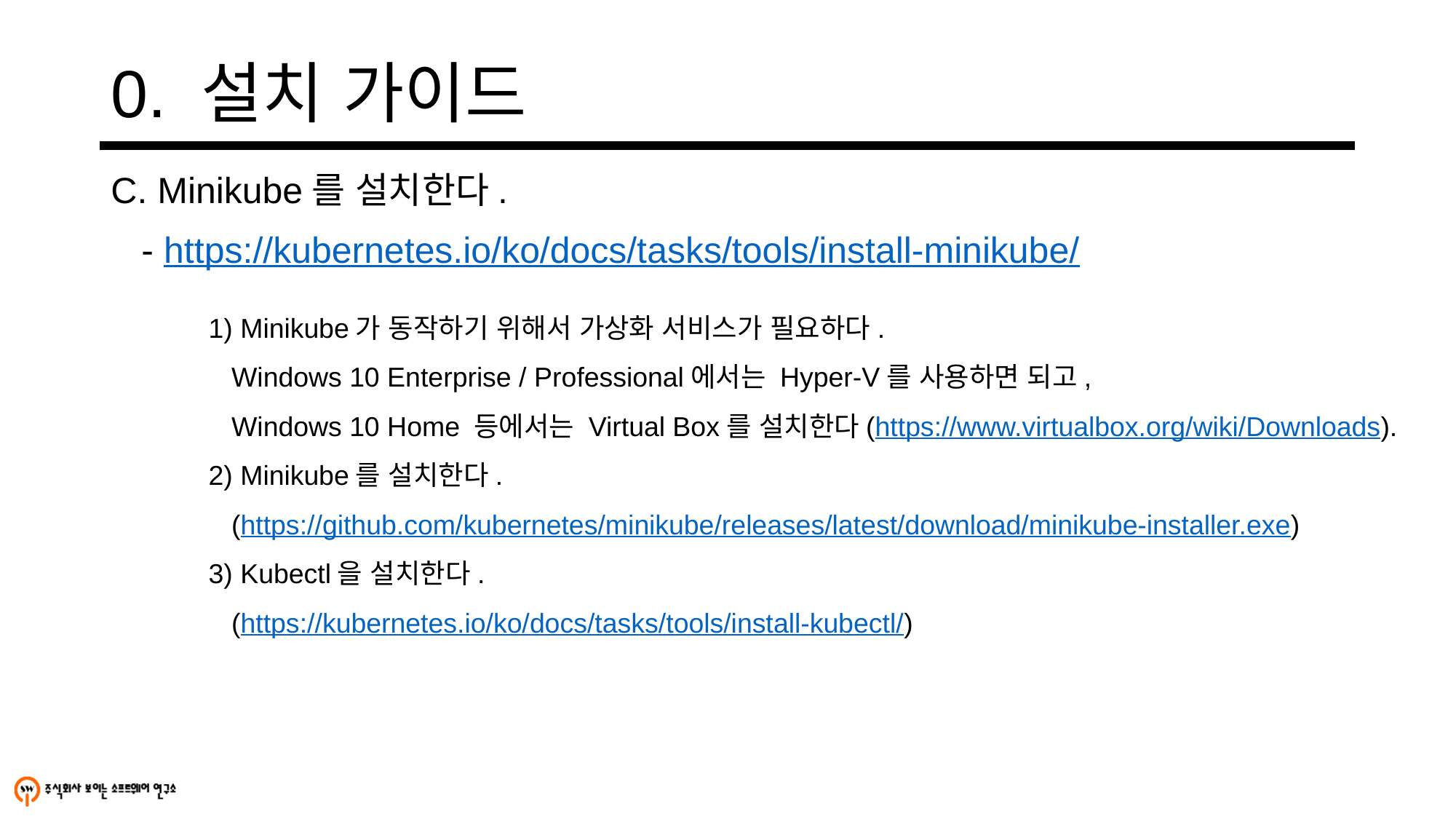

# 0. 설치 가이드
C. Minikube를 설치한다.
   - https://kubernetes.io/ko/docs/tasks/tools/install-minikube/
1) Minikube가 동작하기 위해서 가상화 서비스가 필요하다.
   Windows 10 Enterprise / Professional에서는 Hyper-V를 사용하면 되고,
   Windows 10 Home 등에서는 Virtual Box를 설치한다(https://www.virtualbox.org/wiki/Downloads).
2) Minikube를 설치한다.
   (https://github.com/kubernetes/minikube/releases/latest/download/minikube-installer.exe)
3) Kubectl을 설치한다.
   (https://kubernetes.io/ko/docs/tasks/tools/install-kubectl/)